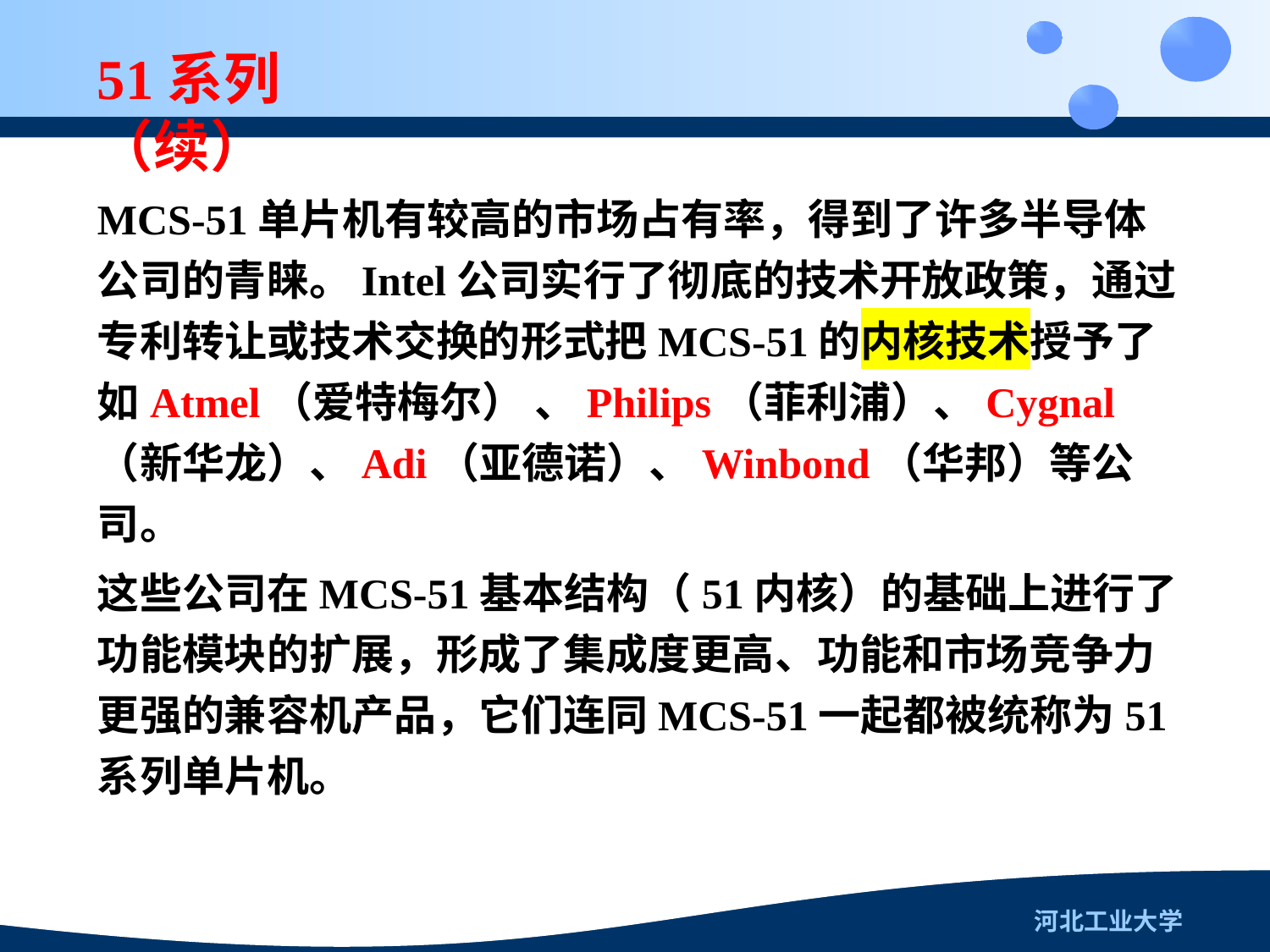

51系列（续）
MCS-51单片机有较高的市场占有率，得到了许多半导体公司的青睐。Intel公司实行了彻底的技术开放政策，通过专利转让或技术交换的形式把MCS-51的内核技术授予了如Atmel（爱特梅尔） 、Philips（菲利浦）、Cygnal（新华龙）、Adi（亚德诺）、Winbond（华邦）等公司。
这些公司在MCS-51基本结构（51内核）的基础上进行了功能模块的扩展，形成了集成度更高、功能和市场竞争力更强的兼容机产品，它们连同MCS-51一起都被统称为51系列单片机。
河北工业大学